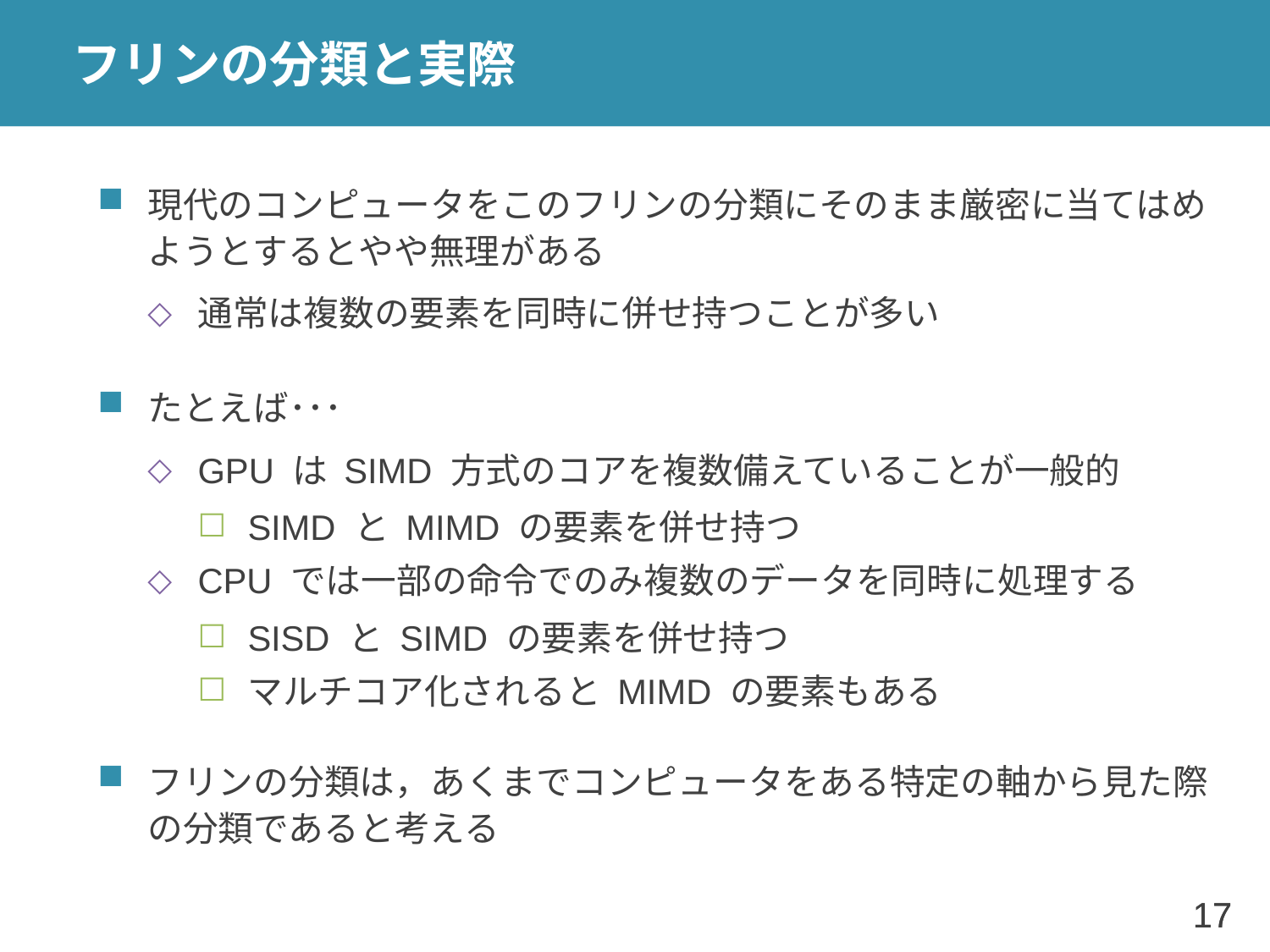

# フリンの分類と実際
現代のコンピュータをこのフリンの分類にそのまま厳密に当てはめようとするとやや無理がある
通常は複数の要素を同時に併せ持つことが多い
たとえば･･･
GPU は SIMD 方式のコアを複数備えていることが一般的
SIMD と MIMD の要素を併せ持つ
CPU では一部の命令でのみ複数のデータを同時に処理する
SISD と SIMD の要素を併せ持つ
マルチコア化されると MIMD の要素もある
フリンの分類は，あくまでコンピュータをある特定の軸から見た際の分類であると考える